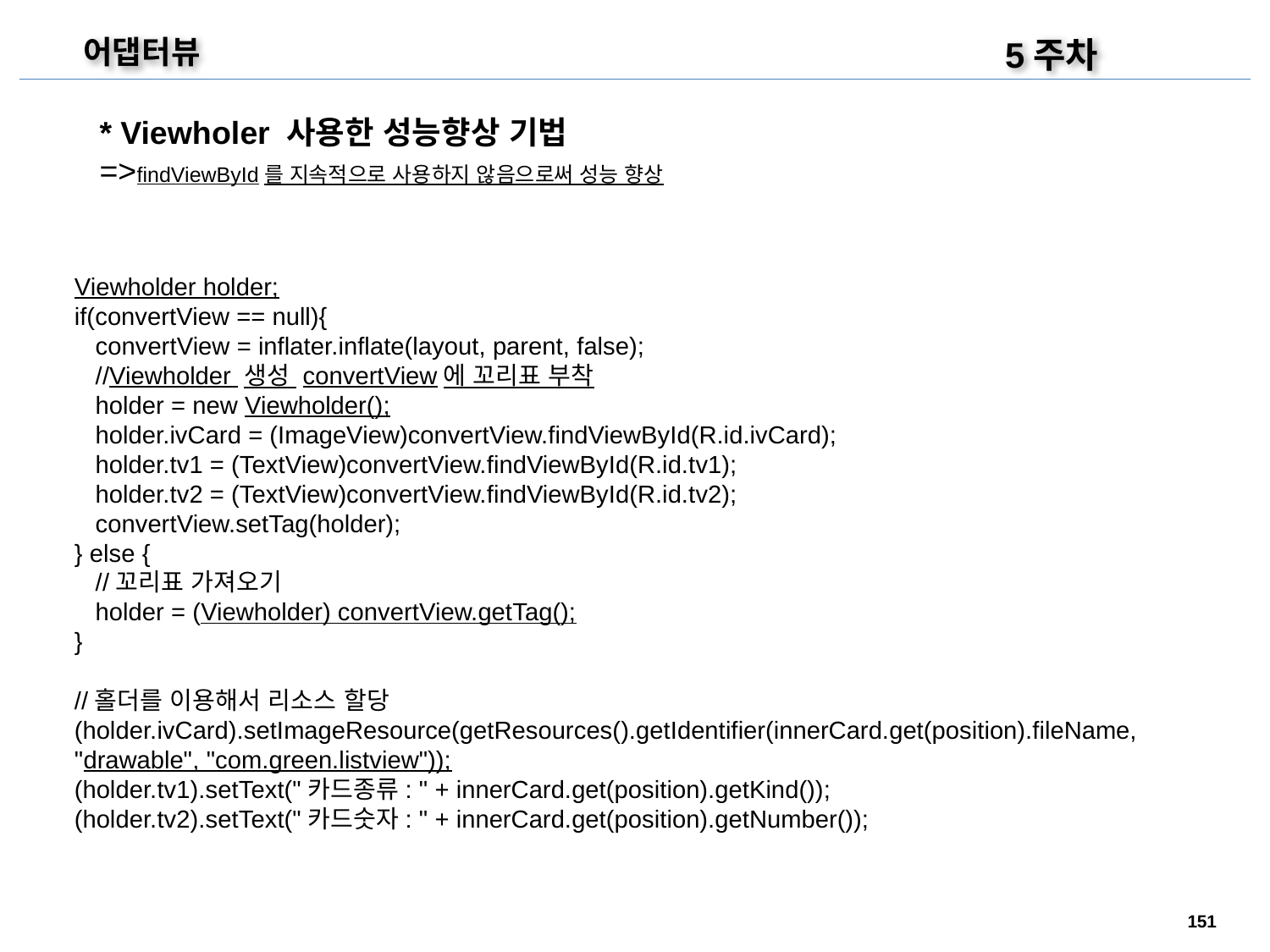

5주차
어댑터뷰
* Viewholer 사용한 성능향상 기법
=>findViewById를 지속적으로 사용하지 않음으로써 성능 향상
Viewholder holder;
if(convertView == null){
   convertView = inflater.inflate(layout, parent, false);
   //Viewholder 생성 convertView에 꼬리표 부착
   holder = new Viewholder();
   holder.ivCard = (ImageView)convertView.findViewById(R.id.ivCard);
   holder.tv1 = (TextView)convertView.findViewById(R.id.tv1);
   holder.tv2 = (TextView)convertView.findViewById(R.id.tv2);
   convertView.setTag(holder);
} else {
   //꼬리표 가져오기
   holder = (Viewholder) convertView.getTag();
}

//홀더를 이용해서 리소스 할당
(holder.ivCard).setImageResource(getResources().getIdentifier(innerCard.get(position).fileName,
"drawable", "com.green.listview"));
(holder.tv1).setText("카드종류: " + innerCard.get(position).getKind());
(holder.tv2).setText("카드숫자: " + innerCard.get(position).getNumber());